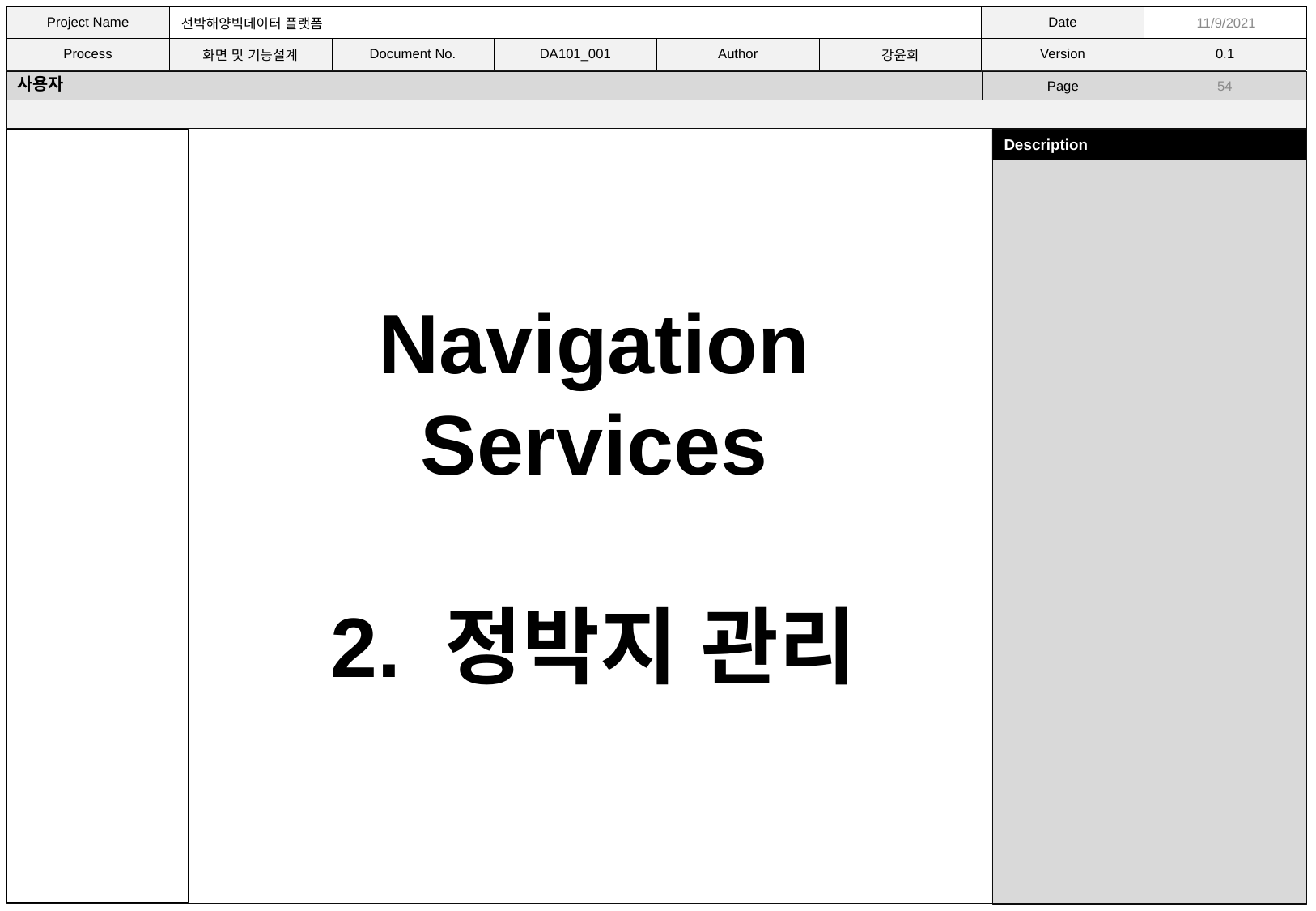

11/9/2021
사용자
54

Navigation Services

2. 정박지 관리